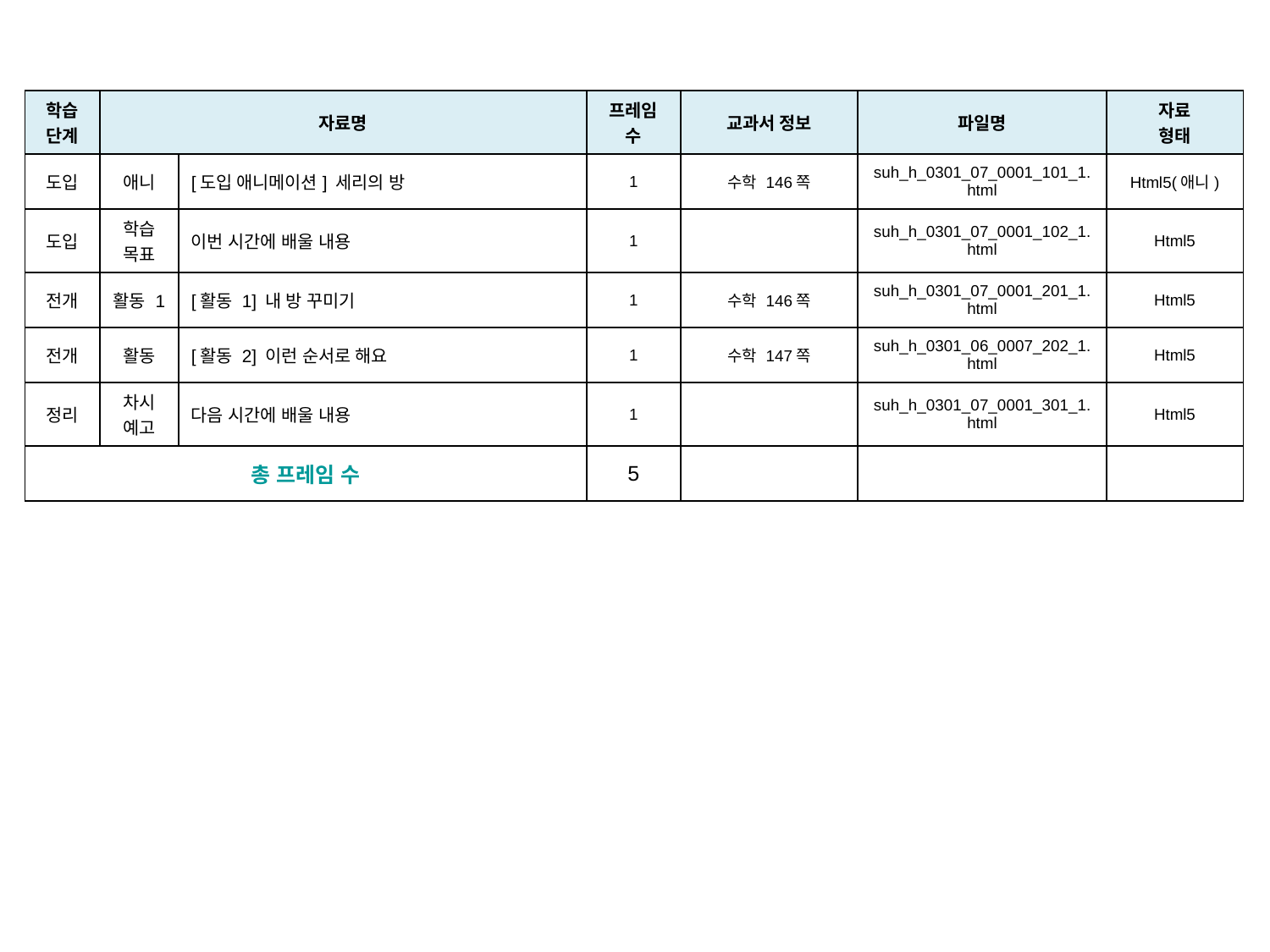

| 학습 단계 | 자료명 |  | 프레임 수 | 교과서 정보 | 파일명 | 자료 형태 |
| --- | --- | --- | --- | --- | --- | --- |
| 도입 | 애니 | [도입 애니메이션] 세리의 방 | 1 | 수학 146쪽 | suh\_h\_0301\_07\_0001\_101\_1.html | Html5(애니) |
| 도입 | 학습 목표 | 이번 시간에 배울 내용 | 1 |  | suh\_h\_0301\_07\_0001\_102\_1.html | Html5 |
| 전개 | 활동 1 | [활동 1] 내 방 꾸미기 | 1 | 수학 146쪽 | suh\_h\_0301\_07\_0001\_201\_1.html | Html5 |
| 전개 | 활동 | [활동 2] 이런 순서로 해요 | 1 | 수학 147쪽 | suh\_h\_0301\_06\_0007\_202\_1.html | Html5 |
| 정리 | 차시 예고 | 다음 시간에 배울 내용 | 1 |  | suh\_h\_0301\_07\_0001\_301\_1.html | Html5 |
| 총 프레임 수 |  |  | 5 |  |  |  |